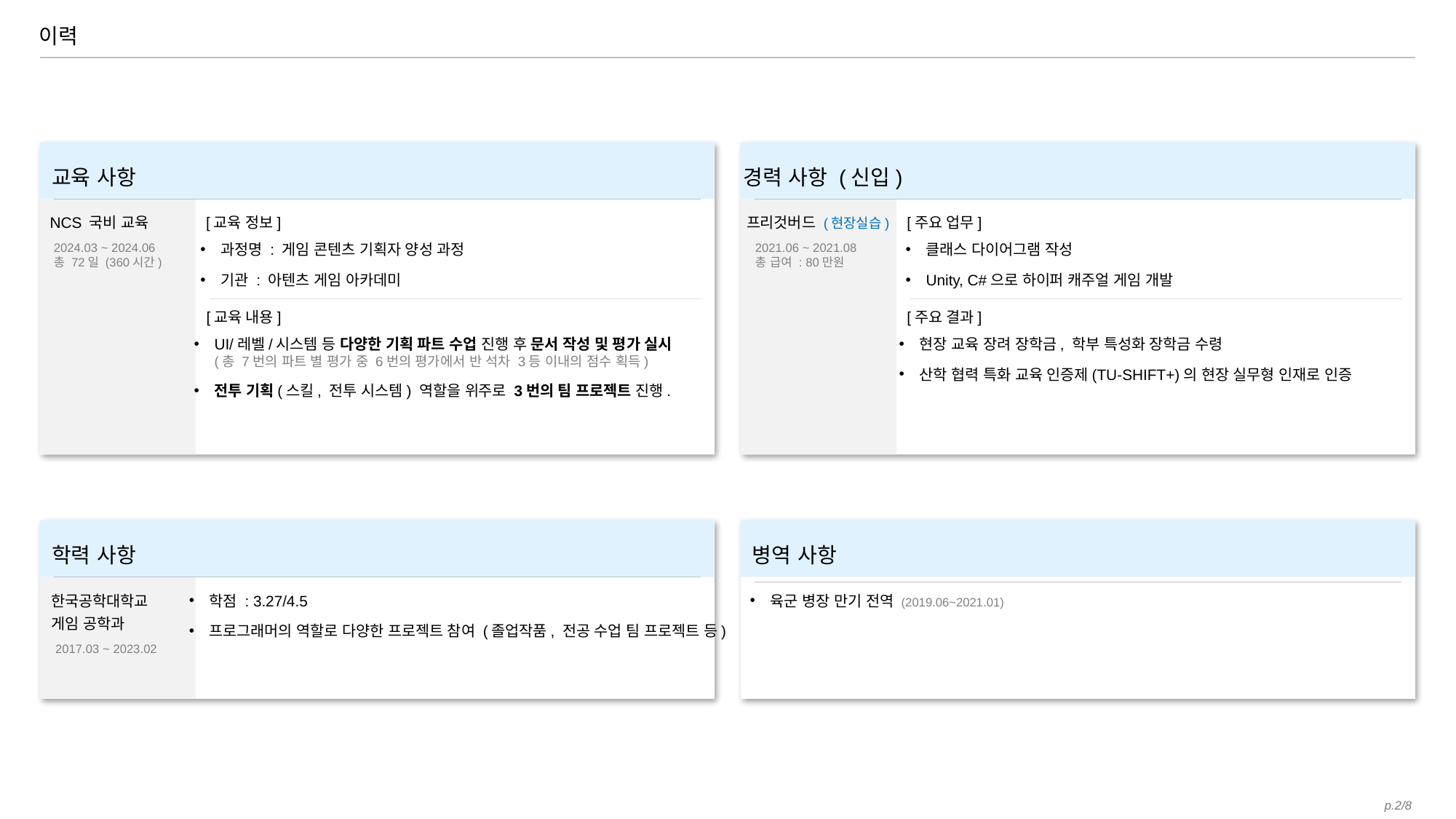

이력
이력

교육 사항

NCS 국비 교육
[교육 정보]
과정명 : 게임 콘텐츠 기획자 양성 과정
기관 : 아텐츠 게임 아카데미
2024.03 ~ 2024.06
총 72일 (360시간)
[교육 내용]
UI/레벨/시스템 등 다양한 기획 파트 수업 진행 후 문서 작성 및 평가 실시
(총 7번의 파트 별 평가 중 6번의 평가에서 반 석차 3등 이내의 점수 획득)
전투 기획(스킬, 전투 시스템) 역할을 위주로 3번의 팀 프로젝트 진행.

경력 사항 (신입)

프리것버드 (현장실습)
[주요 업무]
클래스 다이어그램 작성
Unity, C#으로 하이퍼 캐주얼 게임 개발
2021.06 ~ 2021.08
총 급여 : 80만원
[주요 결과]
현장 교육 장려 장학금, 학부 특성화 장학금 수령
산학 협력 특화 교육 인증제(TU-SHIFT+)의 현장 실무형 인재로 인증

학력 사항

한국공학대학교
게임 공학과
학점 : 3.27/4.5
프로그래머의 역할로 다양한 프로젝트 참여 (졸업작품, 전공 수업 팀 프로젝트 등)
2017.03 ~ 2023.02

병역 사항
육군 병장 만기 전역 (2019.06~2021.01)
p.2/8